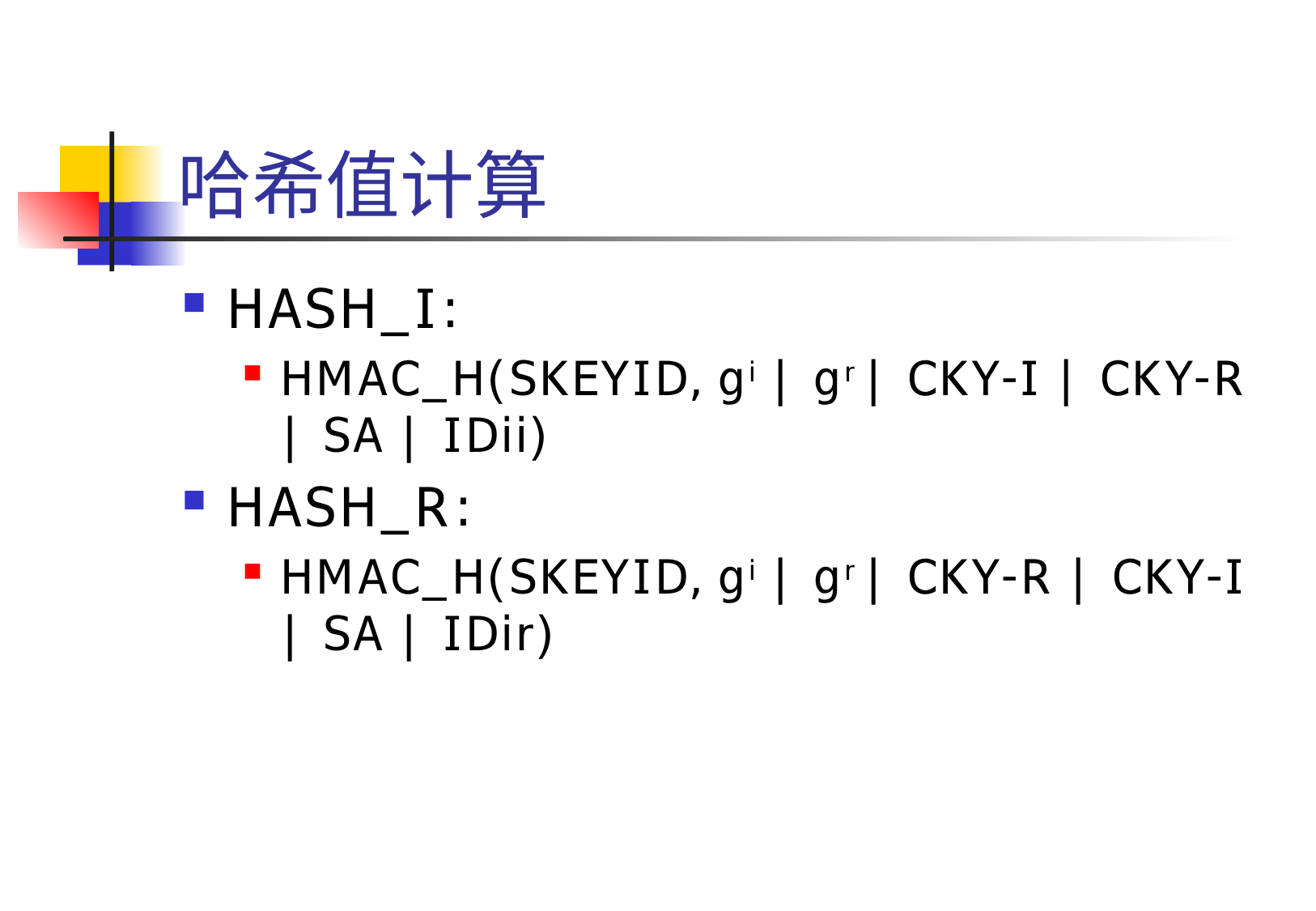

# 哈希值计算
HASH_I:
HMAC_H(SKEYID, gi | gr | CKY-I | CKY-R | SA | IDii)
HASH_R:
HMAC_H(SKEYID, gi | gr | CKY-R | CKY-I | SA | IDir)